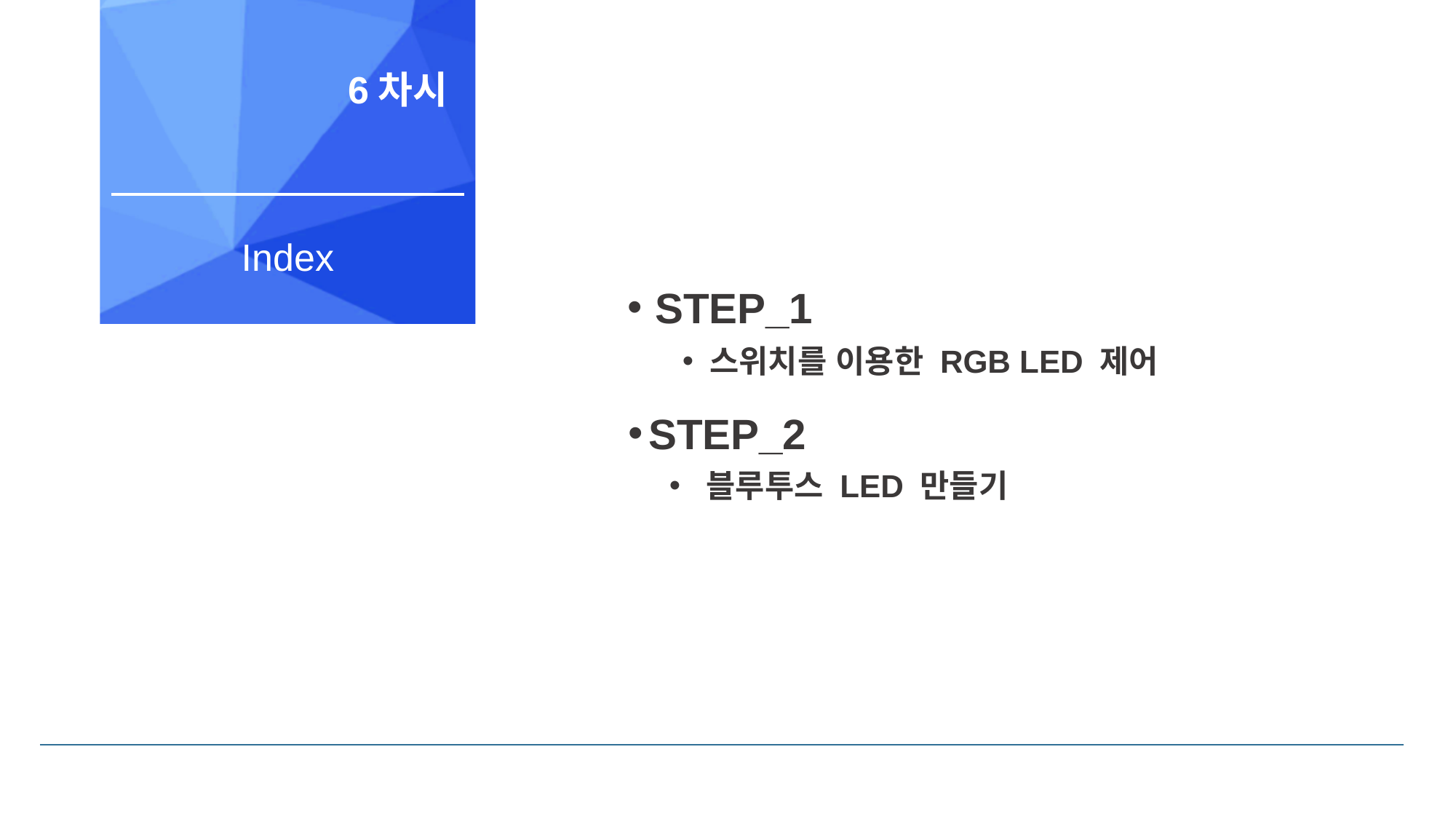

6차시
# Index
STEP_1
스위치를 이용한 RGB LED 제어
STEP_2
 블루투스 LED 만들기